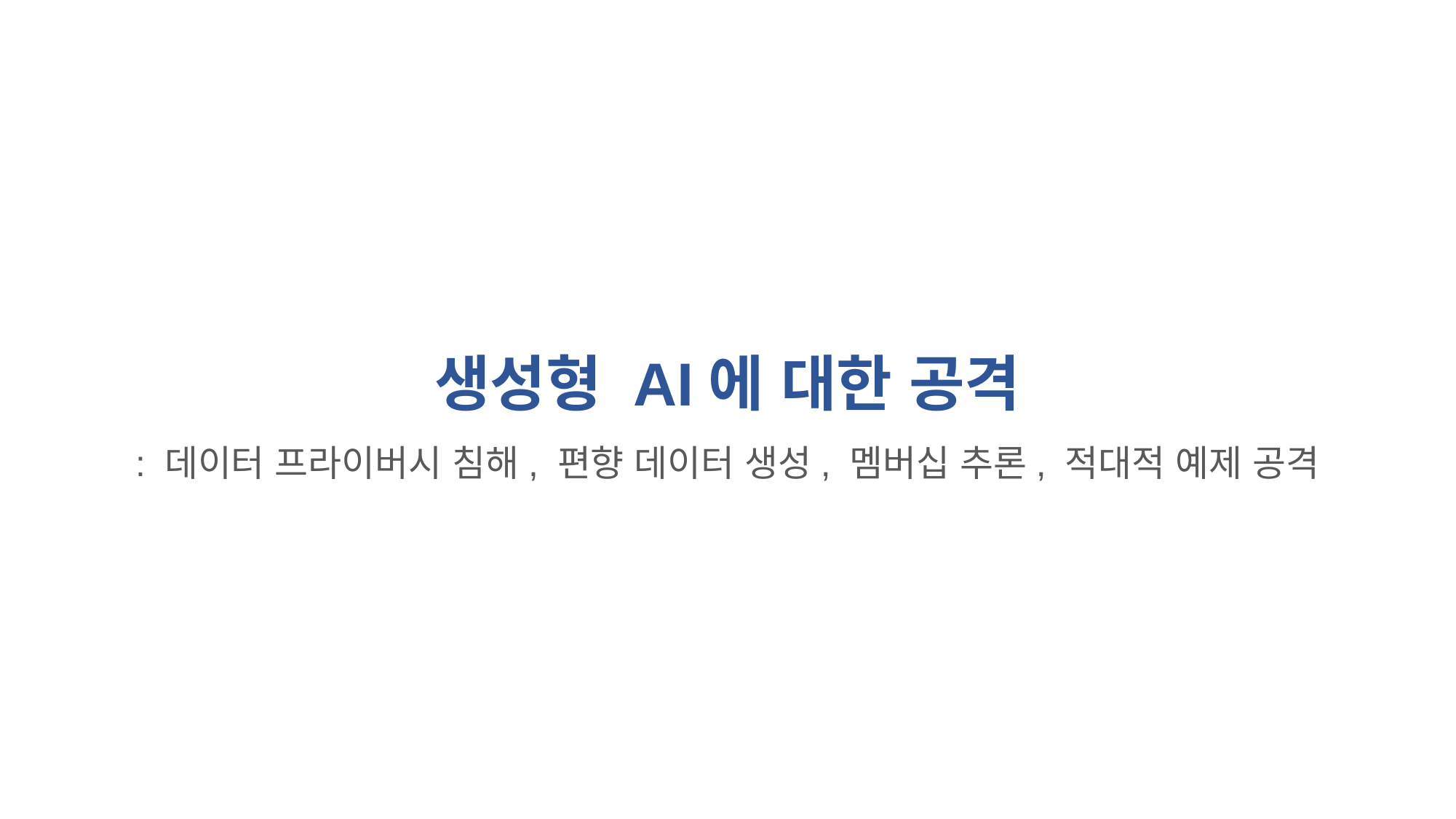

생성형 AI에 대한 공격
: 데이터 프라이버시 침해, 편향 데이터 생성, 멤버십 추론, 적대적 예제 공격